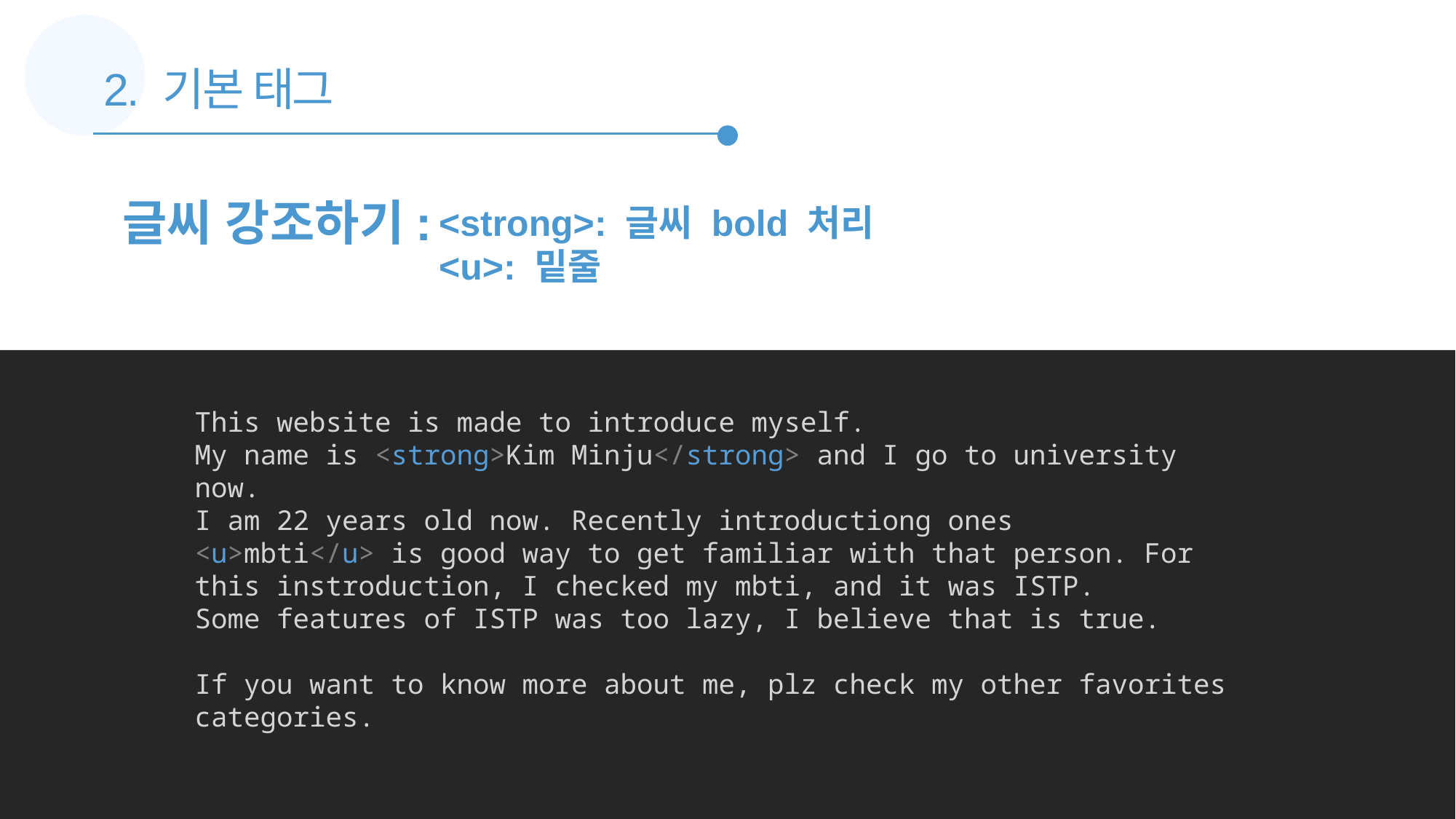

2. 기본 태그

글씨 강조하기:
<strong>: 글씨 bold 처리
<u>: 밑줄

This website is made to introduce myself.
My name is <strong>Kim Minju</strong> and I go to university now.
I am 22 years old now. Recently introductiong ones
<u>mbti</u> is good way to get familiar with that person. For this instroduction, I checked my mbti, and it was ISTP.
Some features of ISTP was too lazy, I believe that is true.
If you want to know more about me, plz check my other favorites categories.